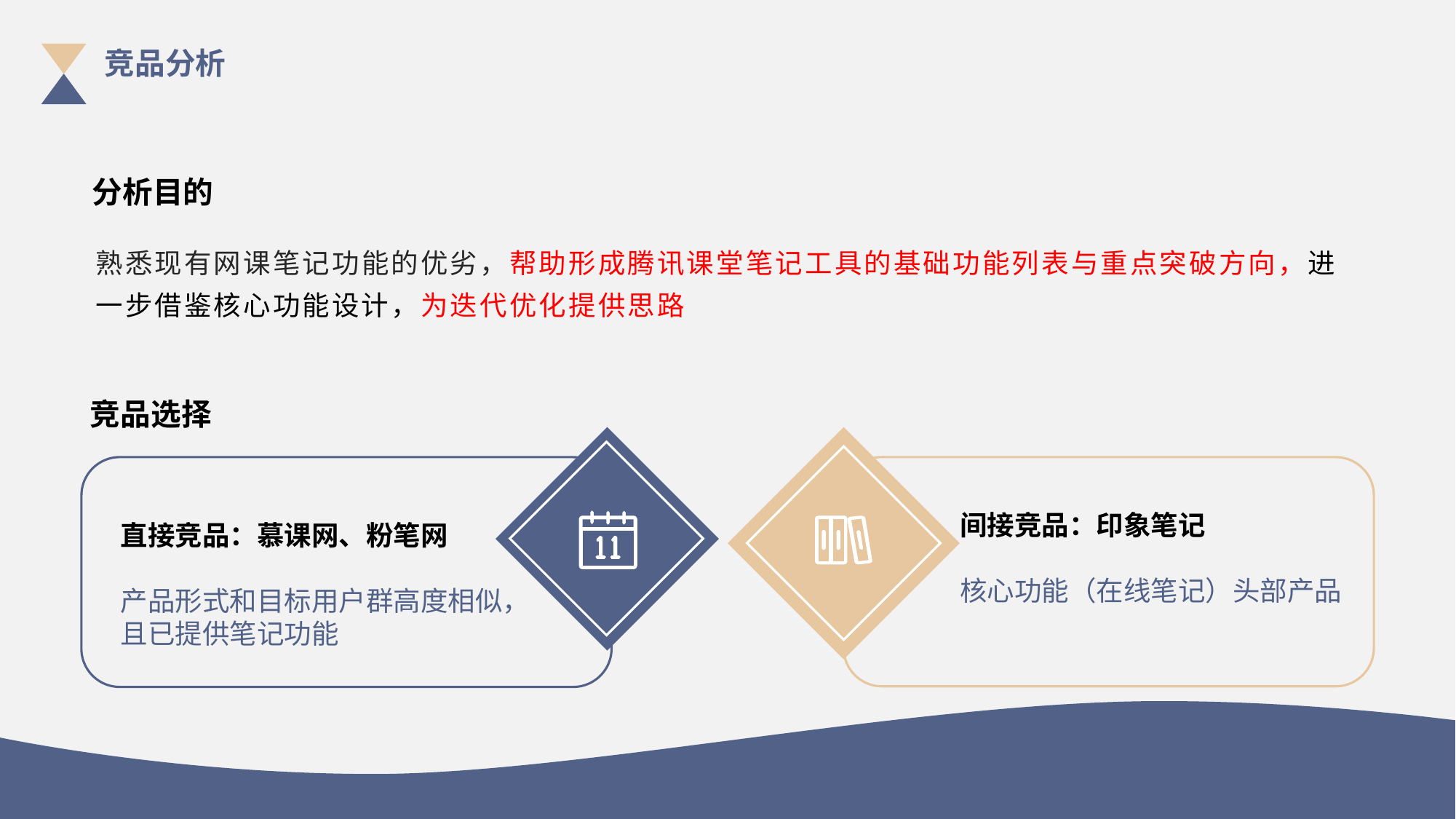

竞品分析

分析目的
熟悉现有网课笔记功能的优劣，帮助形成腾讯课堂笔记工具的基础功能列表与重点突破方向，进一步借鉴核心功能设计，为迭代优化提供思路

竞品选择

间接竞品：印象笔记

核心功能（在线笔记）头部产品

直接竞品：慕课网、粉笔网

产品形式和目标用户群高度相似，且已提供笔记功能